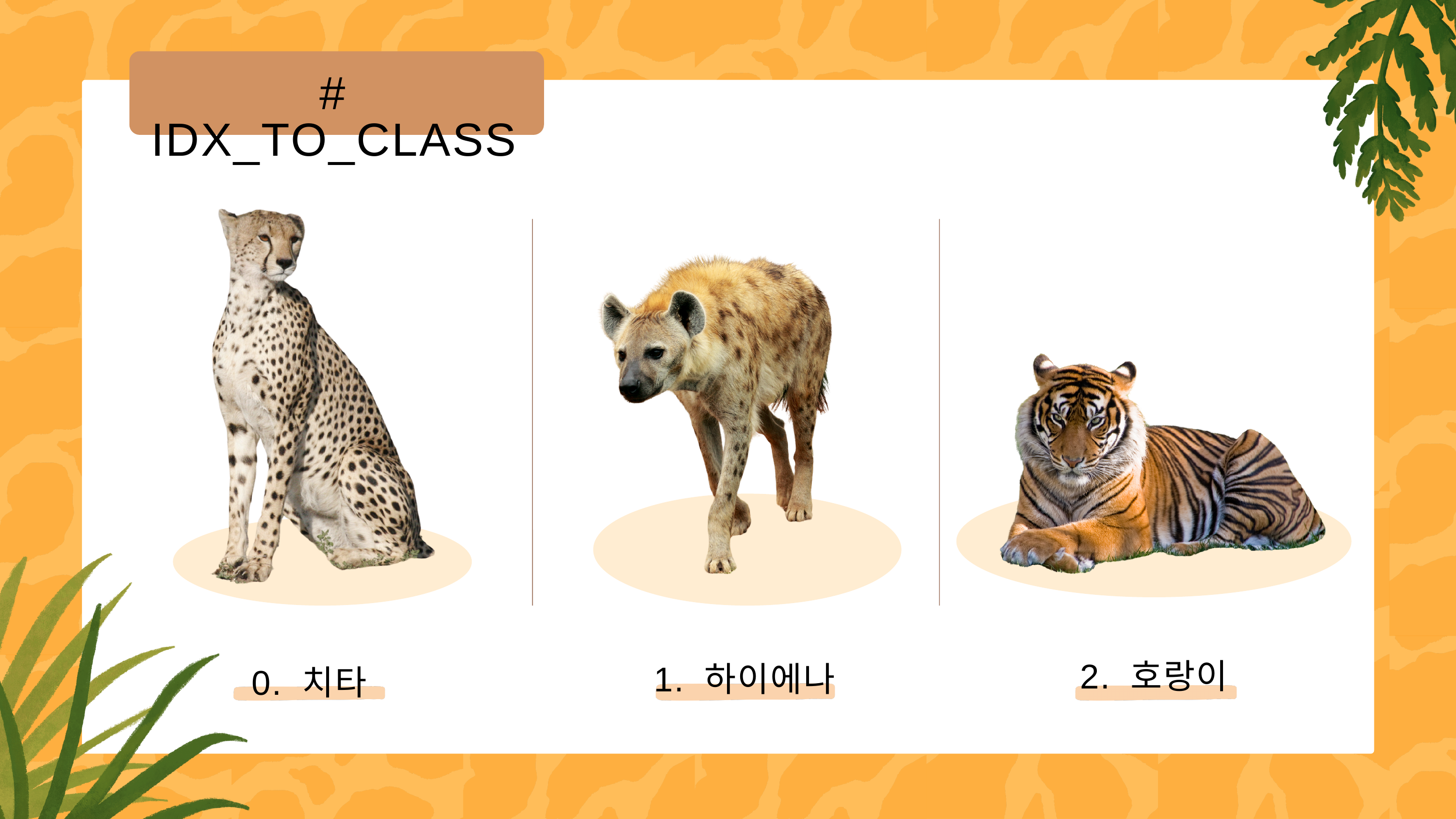

# IDX_TO_CLASS

2. 호랑이
 1. 하이에나
0. 치타